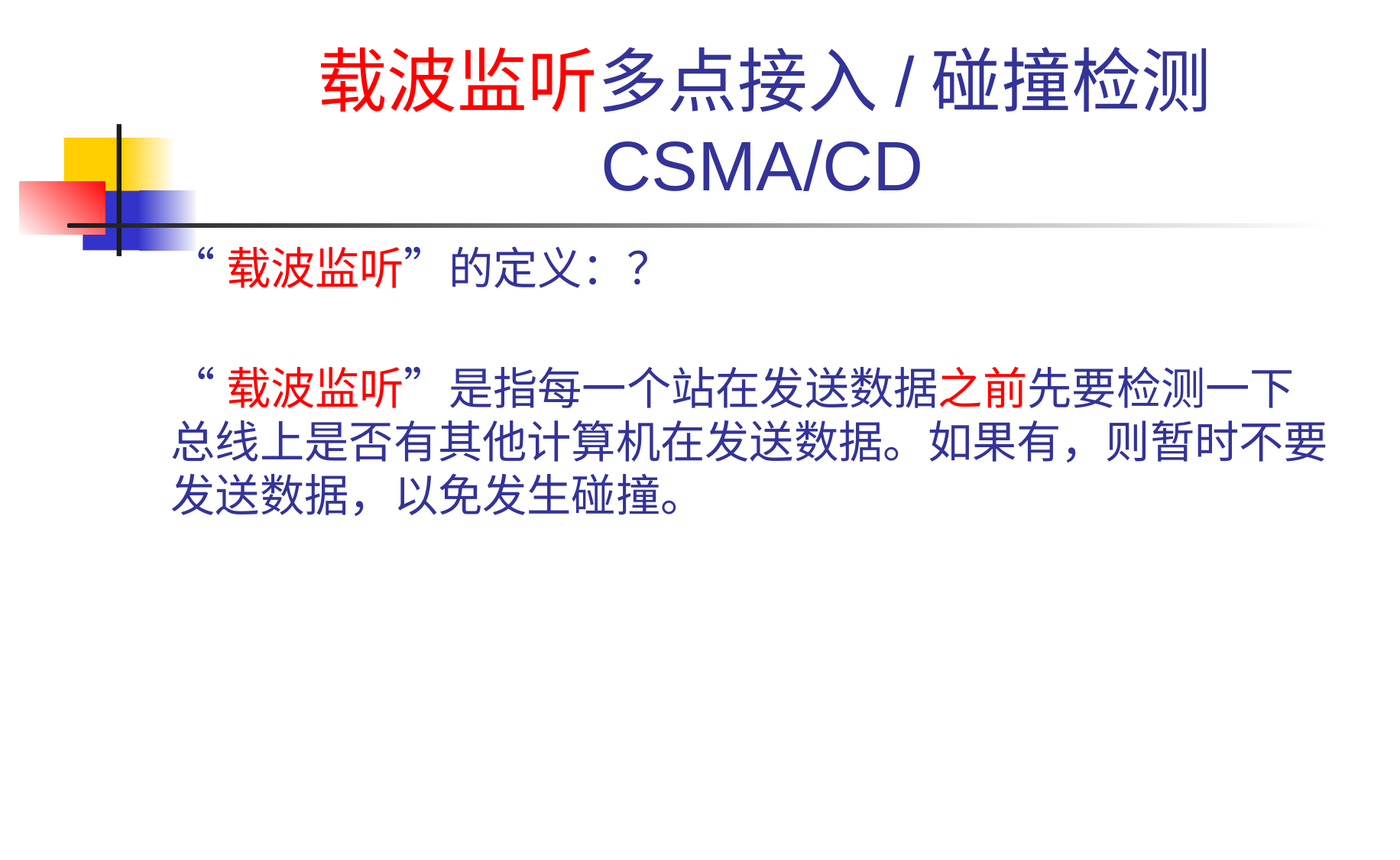

# 载波监听多点接入/碰撞检测  CSMA/CD
“载波监听”的定义：？

“载波监听”是指每一个站在发送数据之前先要检测一下总线上是否有其他计算机在发送数据。如果有，则暂时不要发送数据，以免发生碰撞。